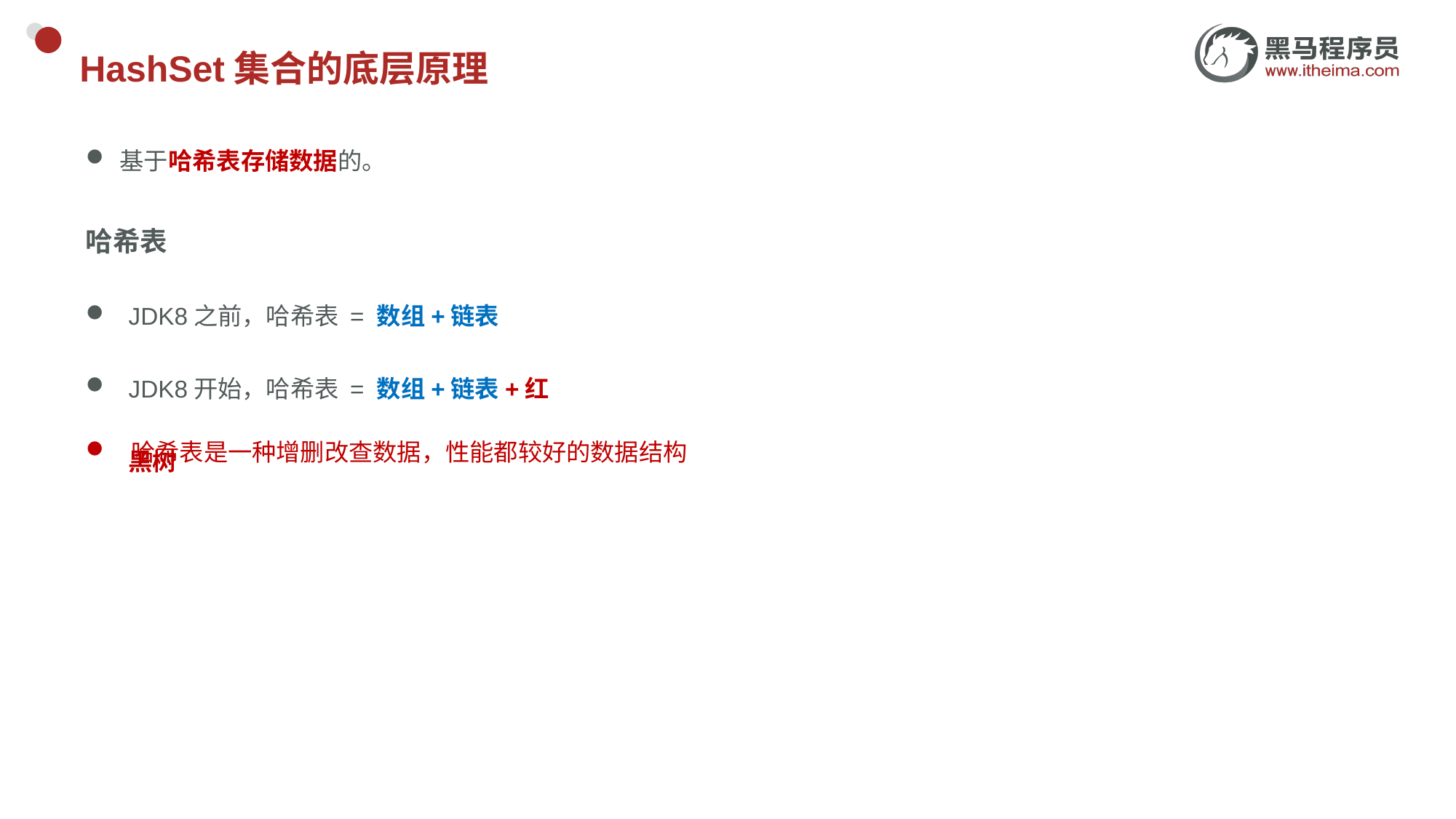

# HashSet集合的底层原理
基于哈希表存储数据的。
哈希表
JDK8之前，哈希表 = 数组+链表
JDK8开始，哈希表 = 数组+链表+红黑树
 哈希表是一种增删改查数据，性能都较好的数据结构